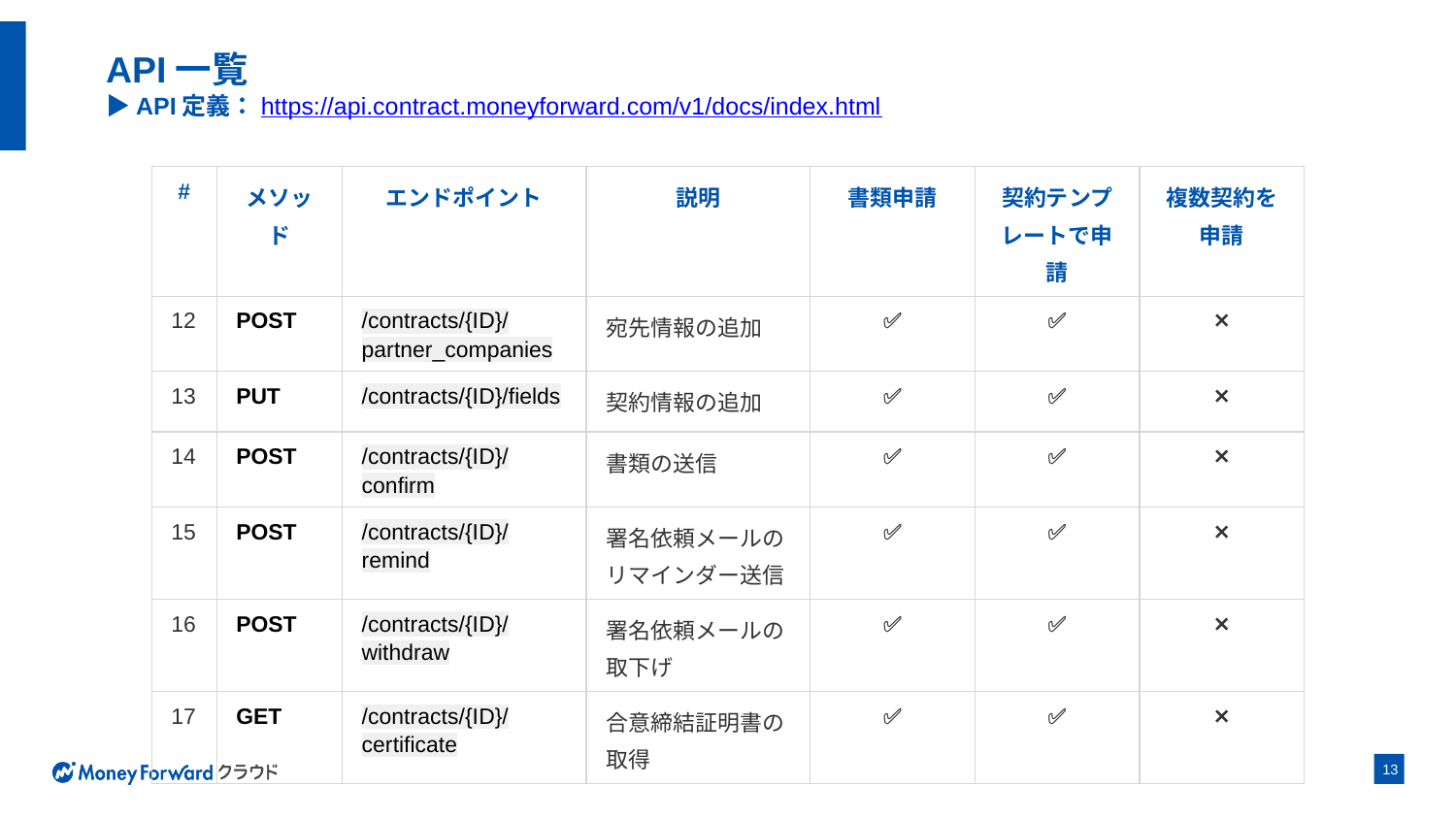

# API一覧 ▶API定義：https://api.contract.moneyforward.com/v1/docs/index.html
| # | メソッド | エンドポイント | 説明 | 書類申請 | 契約テンプレートで申請 | 複数契約を申請 |
| --- | --- | --- | --- | --- | --- | --- |
| 12 | POST | /contracts/{ID}/partner\_companies | 宛先情報の追加 | ✅ | ✅ | ❌ |
| 13 | PUT | /contracts/{ID}/fields | 契約情報の追加 | ✅ | ✅ | ❌ |
| 14 | POST | /contracts/{ID}/confirm | 書類の送信 | ✅ | ✅ | ❌ |
| 15 | POST | /contracts/{ID}/remind | 署名依頼メールのリマインダー送信 | ✅ | ✅ | ❌ |
| 16 | POST | /contracts/{ID}/withdraw | 署名依頼メールの取下げ | ✅ | ✅ | ❌ |
| 17 | GET | /contracts/{ID}/certificate | 合意締結証明書の取得 | ✅ | ✅ | ❌ |
13